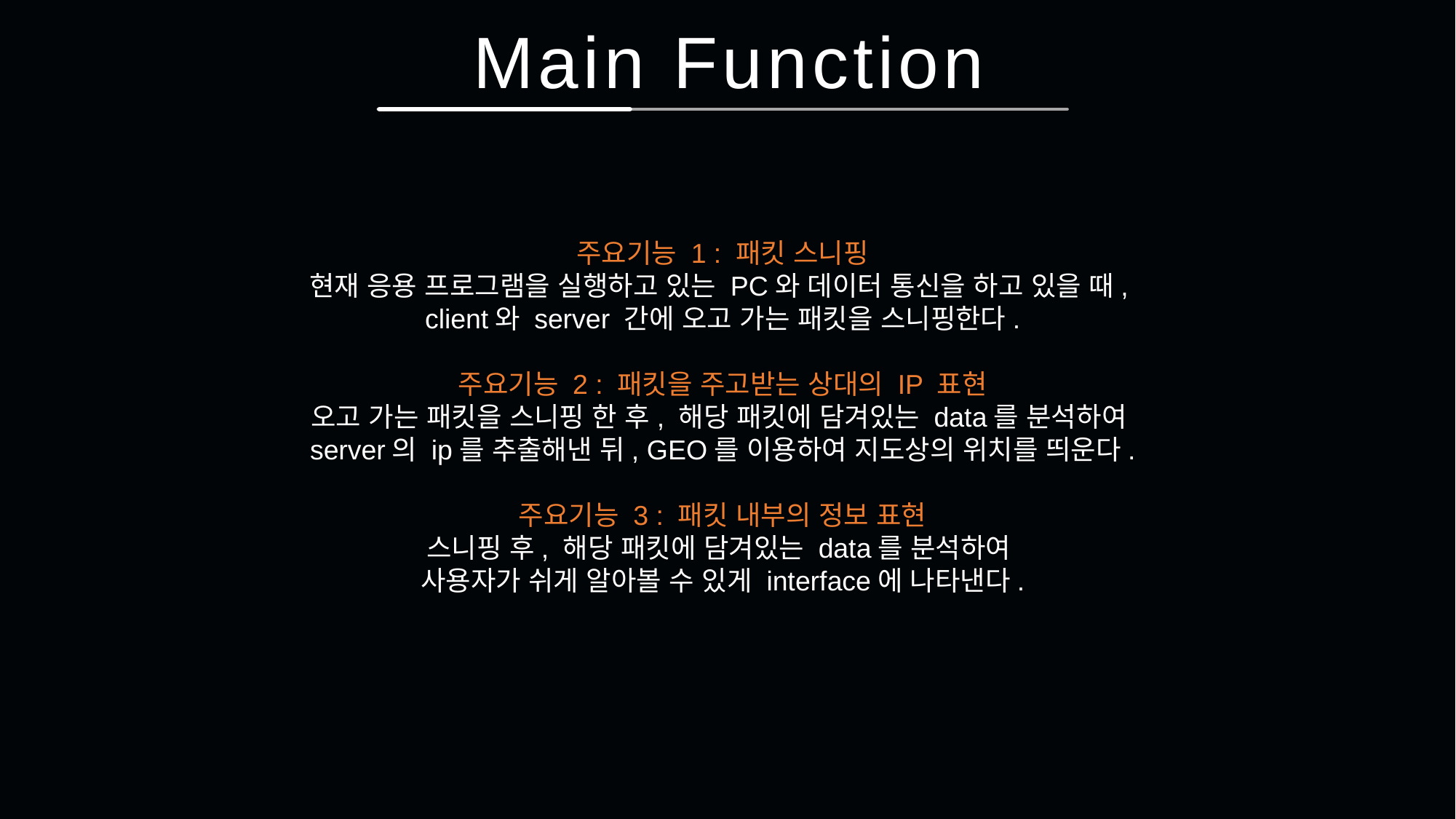

Main Function
주요기능 1 : 패킷 스니핑
현재 응용 프로그램을 실행하고 있는 PC와 데이터 통신을 하고 있을 때,
client와 server 간에 오고 가는 패킷을 스니핑한다.

주요기능 2 : 패킷을 주고받는 상대의 IP 표현
오고 가는 패킷을 스니핑 한 후, 해당 패킷에 담겨있는 data를 분석하여
server의 ip를 추출해낸 뒤, GEO를 이용하여 지도상의 위치를 띄운다.

주요기능 3 : 패킷 내부의 정보 표현
스니핑 후, 해당 패킷에 담겨있는 data를 분석하여
사용자가 쉬게 알아볼 수 있게 interface에 나타낸다.